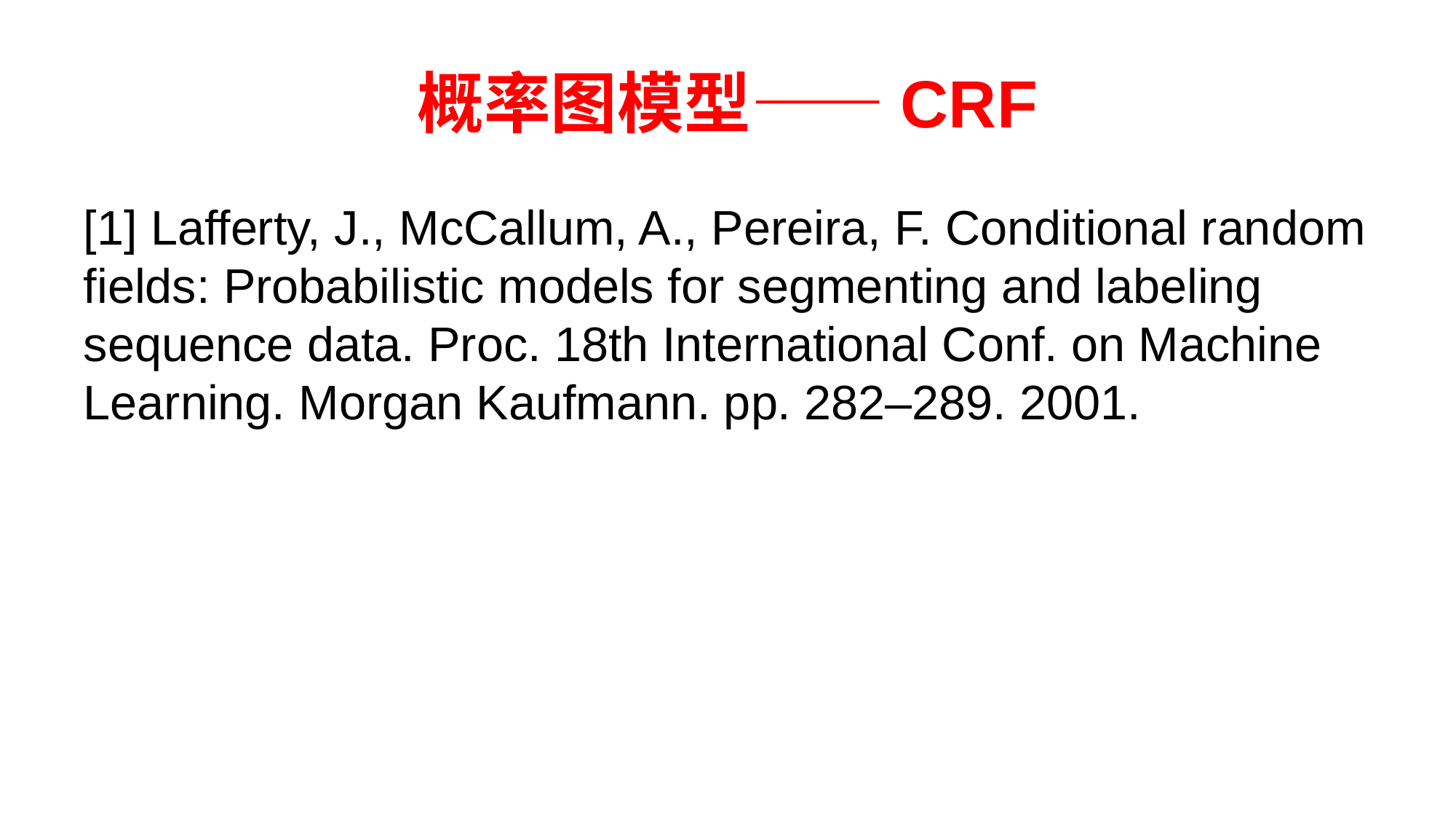

# 概率图模型——CRF
[1] Lafferty, J., McCallum, A., Pereira, F. Conditional random fields: Probabilistic models for segmenting and labeling sequence data. Proc. 18th International Conf. on Machine Learning. Morgan Kaufmann. pp. 282–289. 2001.